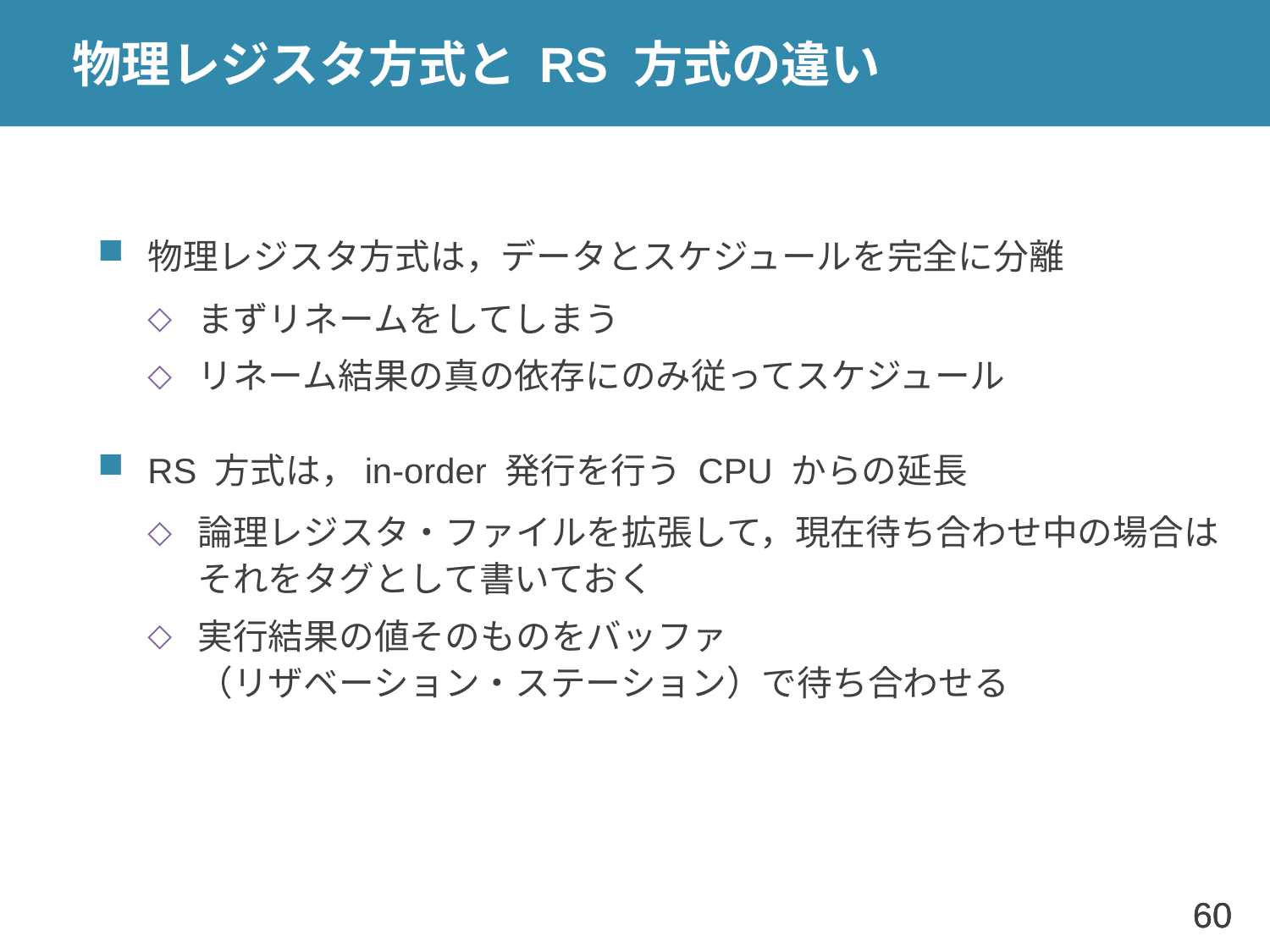

# 物理レジスタ方式と RS 方式の違い
物理レジスタ方式は，データとスケジュールを完全に分離
まずリネームをしてしまう
リネーム結果の真の依存にのみ従ってスケジュール
RS 方式は，in-order 発行を行う CPU からの延長
論理レジスタ・ファイルを拡張して，現在待ち合わせ中の場合はそれをタグとして書いておく
実行結果の値そのものをバッファ
（リザベーション・ステーション）で待ち合わせる